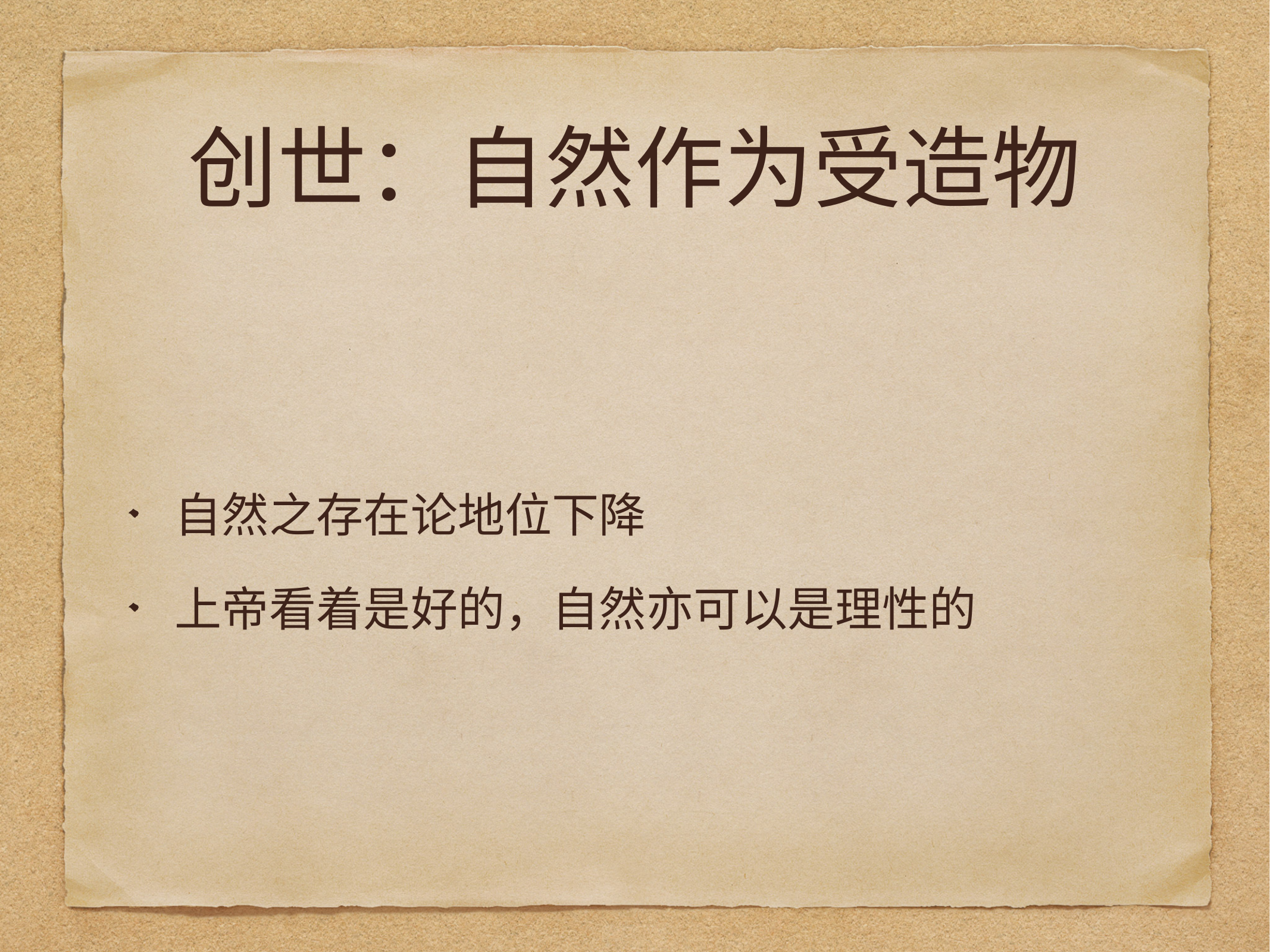

# 创世：自然作为受造物
自然之存在论地位下降
上帝看着是好的，自然亦可以是理性的